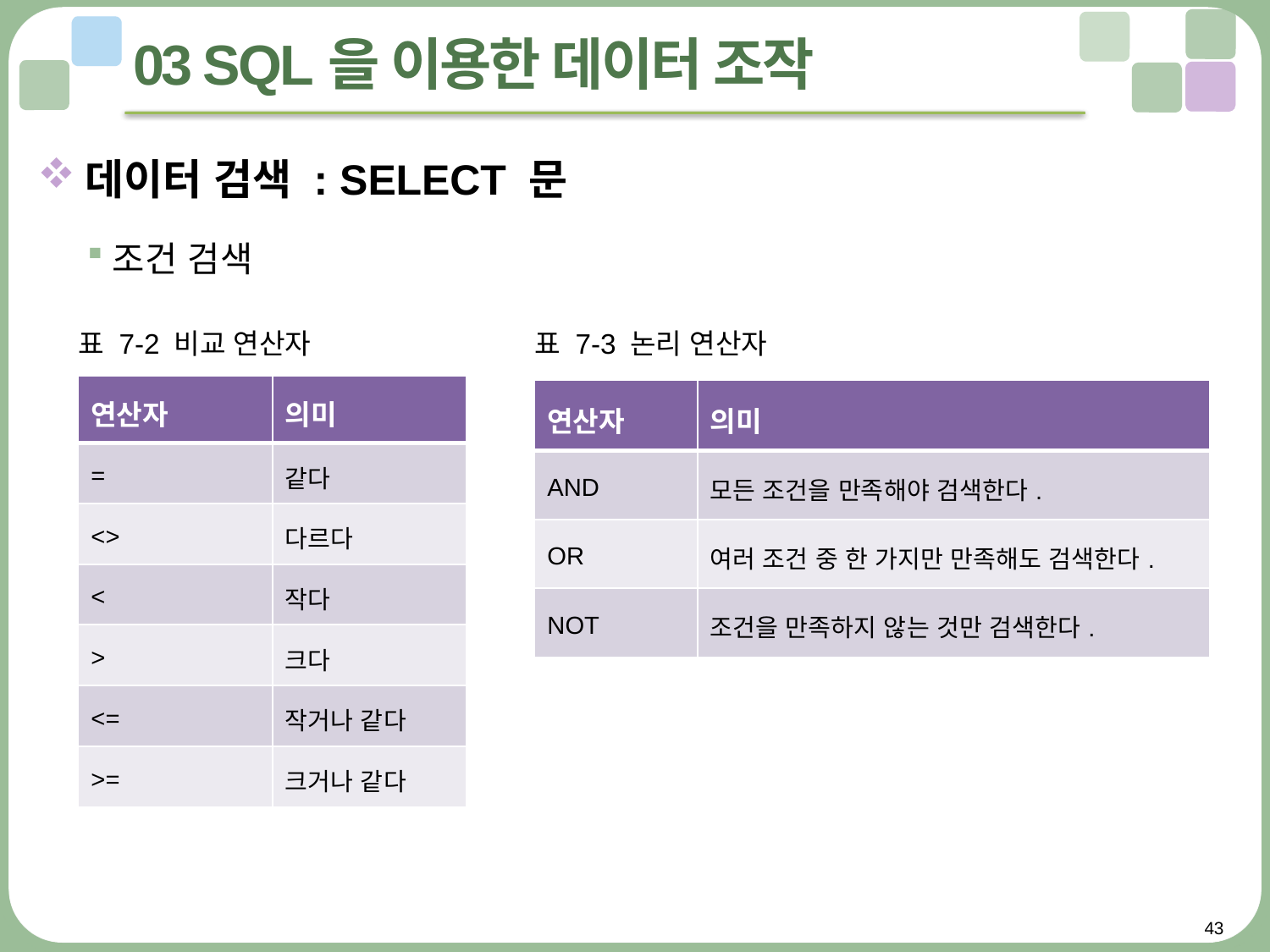

# 03 SQL을 이용한 데이터 조작
데이터 검색 : SELECT 문
조건 검색
표 7-2 비교 연산자
표 7-3 논리 연산자
| 연산자 | 의미 |
| --- | --- |
| = | 같다 |
| <> | 다르다 |
| < | 작다 |
| > | 크다 |
| <= | 작거나 같다 |
| >= | 크거나 같다 |
| 연산자 | 의미 |
| --- | --- |
| AND | 모든 조건을 만족해야 검색한다. |
| OR | 여러 조건 중 한 가지만 만족해도 검색한다. |
| NOT | 조건을 만족하지 않는 것만 검색한다. |